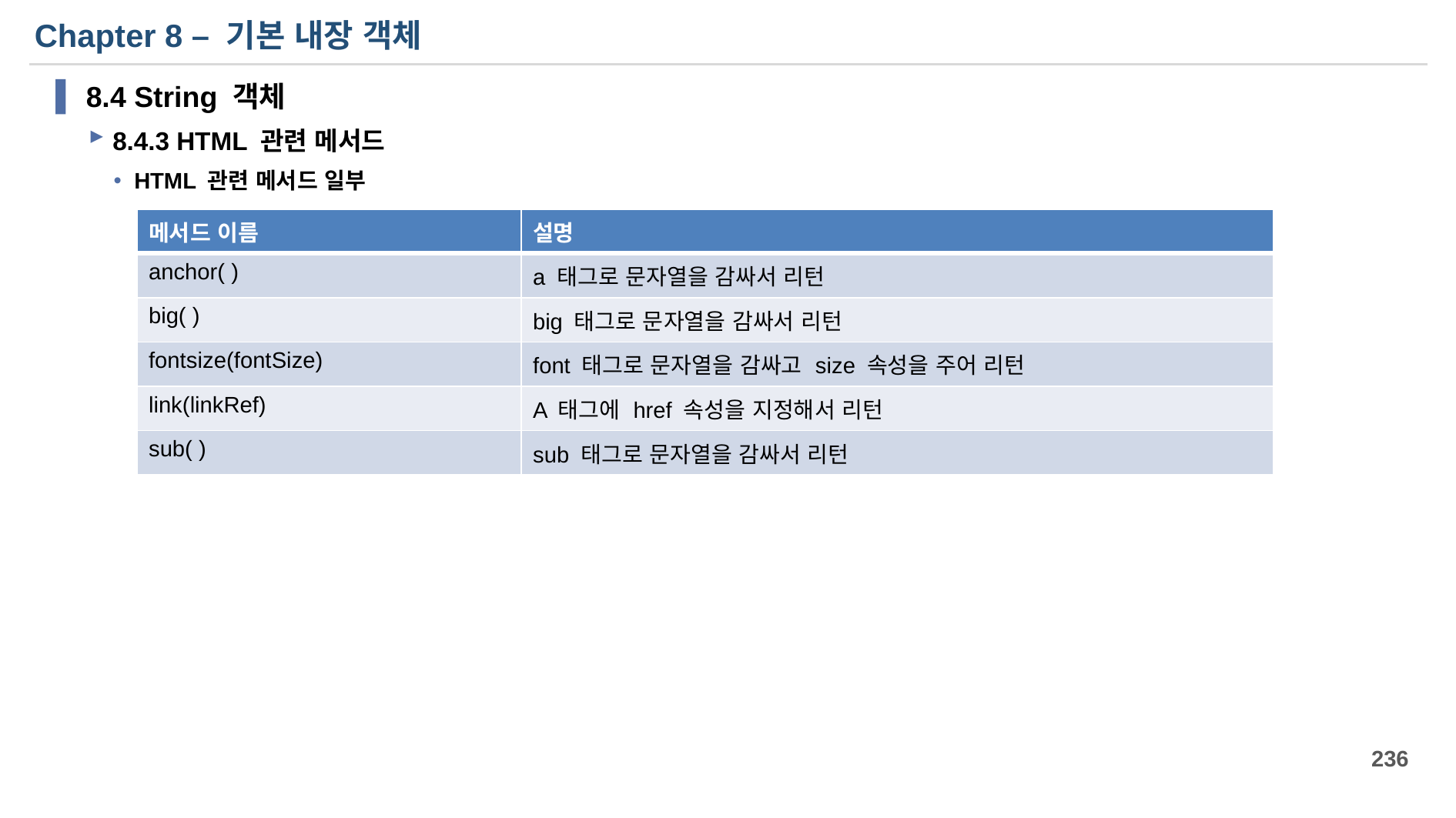

# Chapter 8 – 기본 내장 객체
8.4 String 객체
8.4.3 HTML 관련 메서드
HTML 관련 메서드 일부
| 메서드 이름 | 설명 |
| --- | --- |
| anchor( ) | a 태그로 문자열을 감싸서 리턴 |
| big( ) | big 태그로 문자열을 감싸서 리턴 |
| fontsize(fontSize) | font 태그로 문자열을 감싸고 size 속성을 주어 리턴 |
| link(linkRef) | A 태그에 href 속성을 지정해서 리턴 |
| sub( ) | sub 태그로 문자열을 감싸서 리턴 |
236